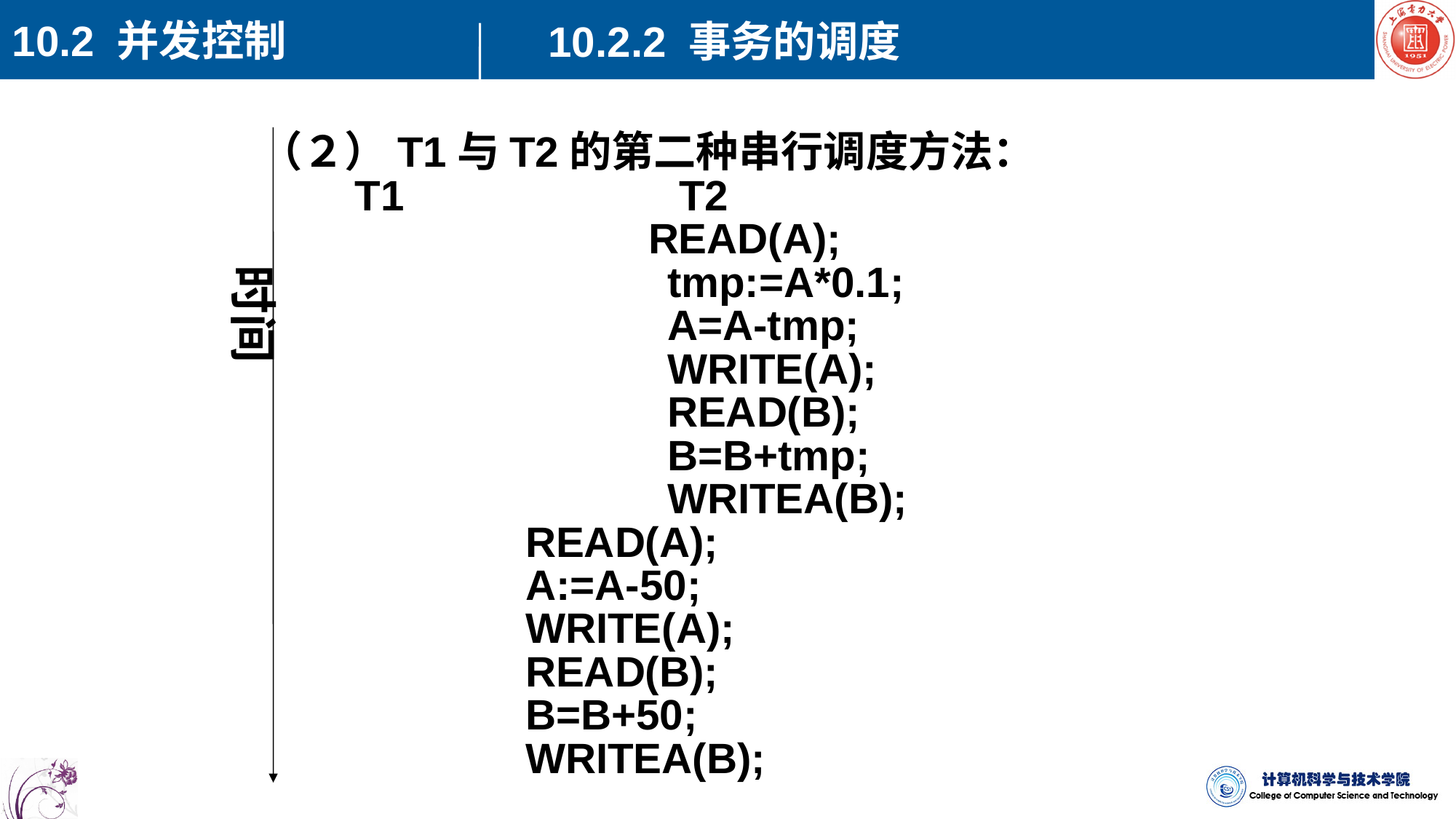

10.2 并发控制
10.2.2 事务的调度
（２）T1与T2的第二种串行调度方法：
　　T1　                      T2
   　　　　　　　　READ(A);
                tmp:=A*0.1;
                A=A-tmp;
                WRITE(A);
                READ(B);
                B=B+tmp;
                WRITEA(B);
    READ(A);
    A:=A-50;
    WRITE(A);
    READ(B);
    B=B+50;
    WRITEA(B);

时间